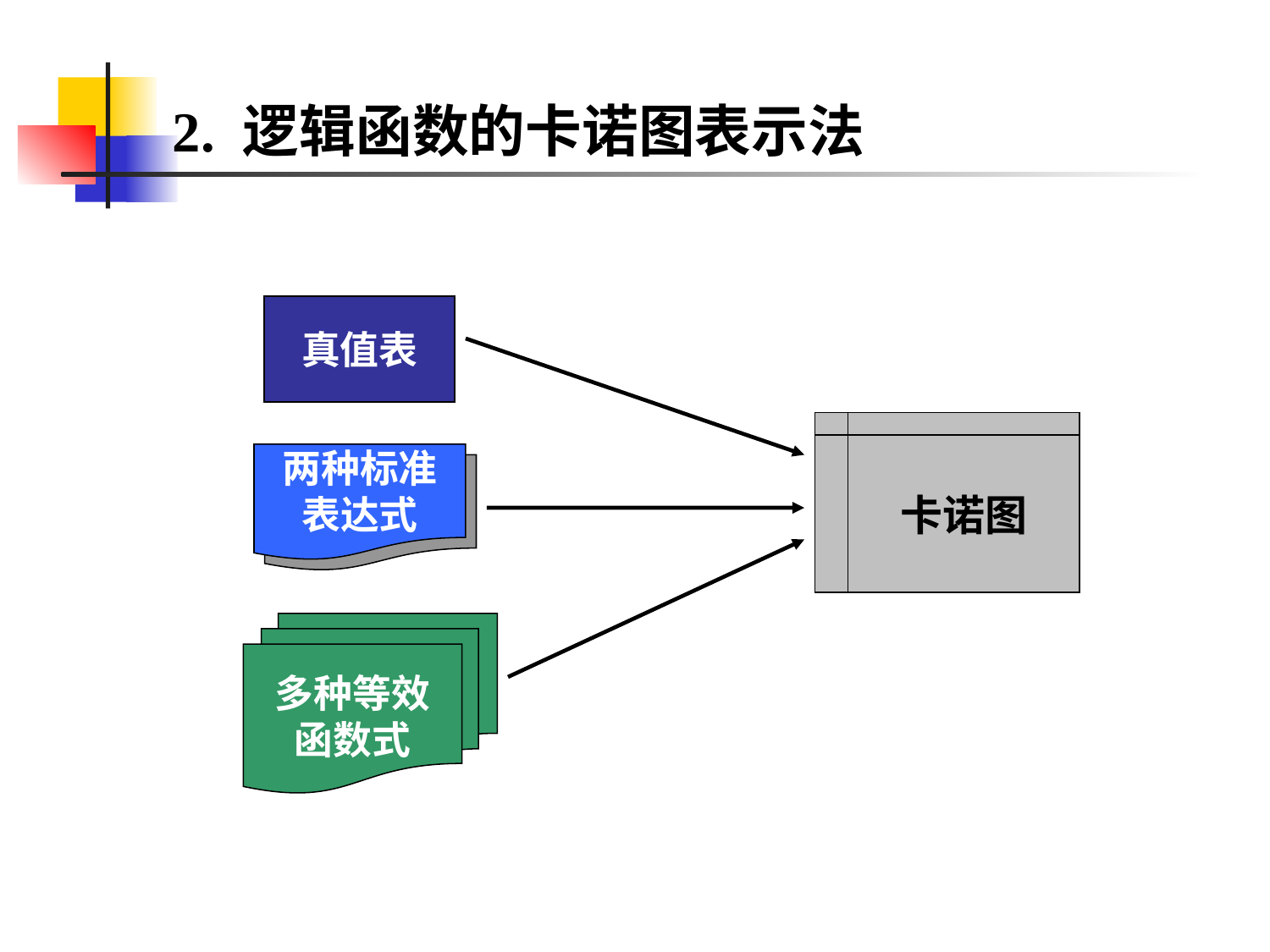

# 2. 逻辑函数的卡诺图表示法
真值表

卡诺图
两种标准
表达式

多种等效
函数式